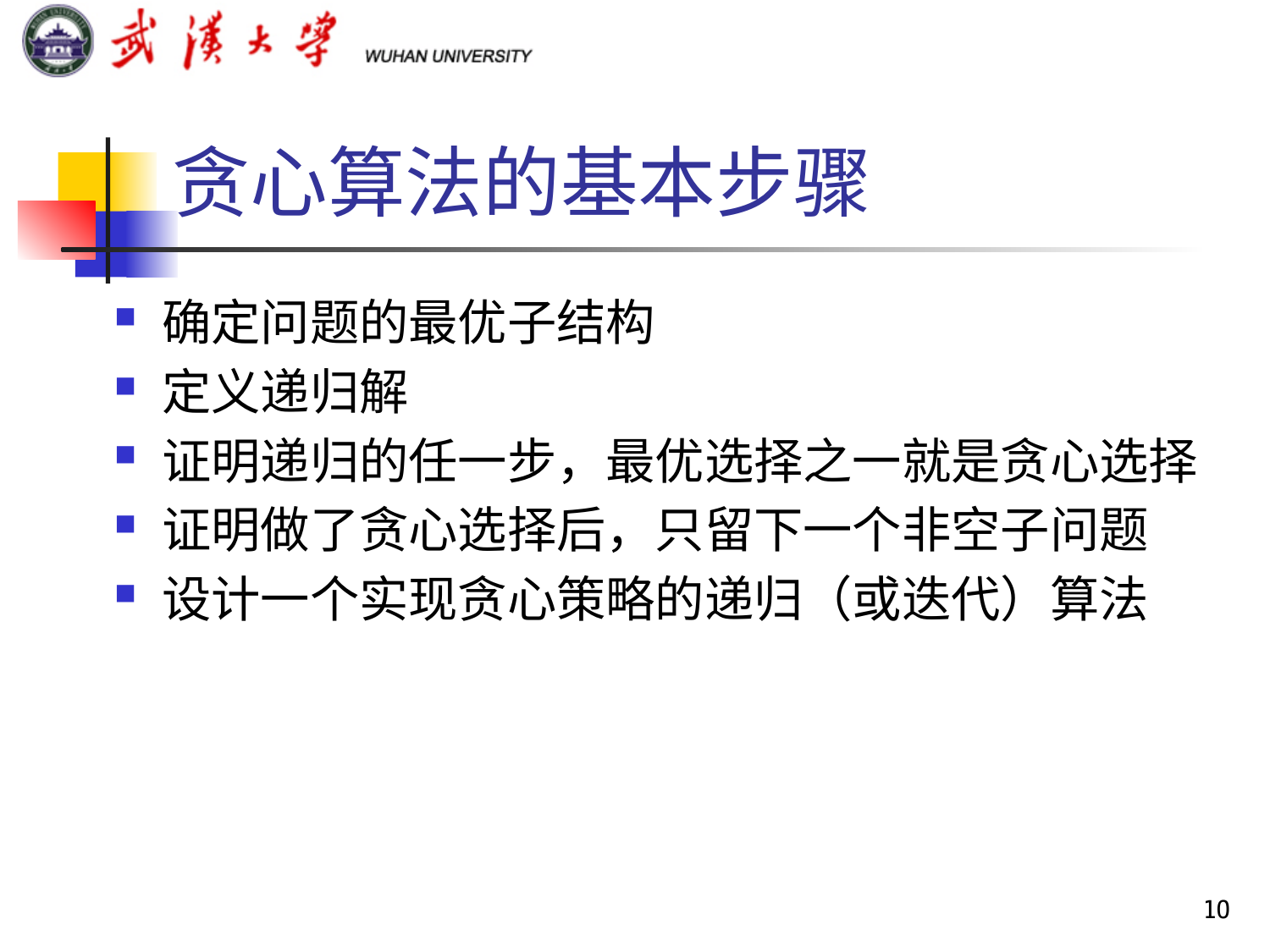

# 贪心算法的基本步骤
确定问题的最优子结构
定义递归解
证明递归的任一步，最优选择之一就是贪心选择
证明做了贪心选择后，只留下一个非空子问题
设计一个实现贪心策略的递归（或迭代）算法
10